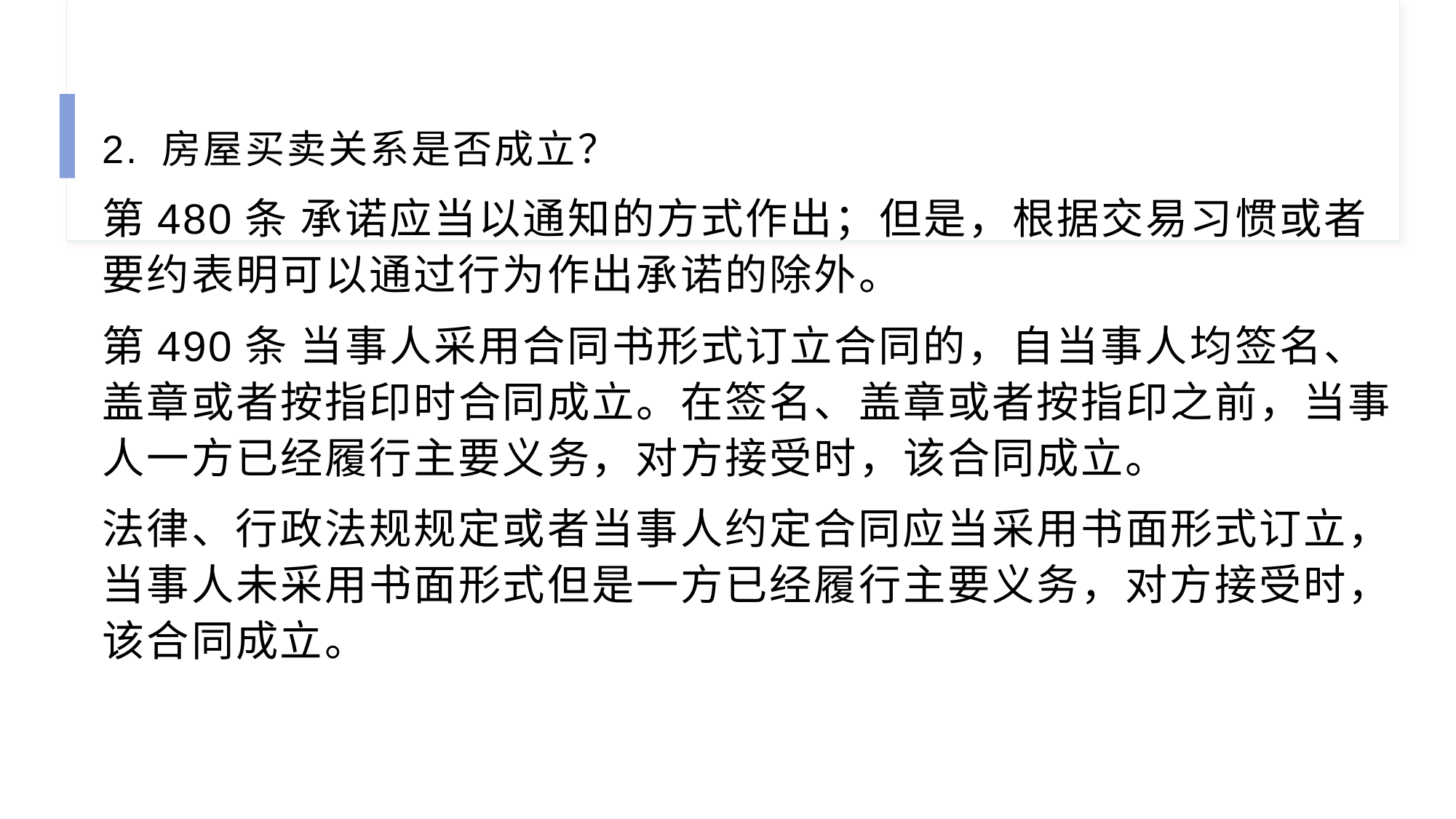

2. 房屋买卖关系是否成立？
第480条 承诺应当以通知的方式作出；但是，根据交易习惯或者要约表明可以通过行为作出承诺的除外。
第490条 当事人采用合同书形式订立合同的，自当事人均签名、盖章或者按指印时合同成立。在签名、盖章或者按指印之前，当事人一方已经履行主要义务，对方接受时，该合同成立。
法律、行政法规规定或者当事人约定合同应当采用书面形式订立，当事人未采用书面形式但是一方已经履行主要义务，对方接受时，该合同成立。